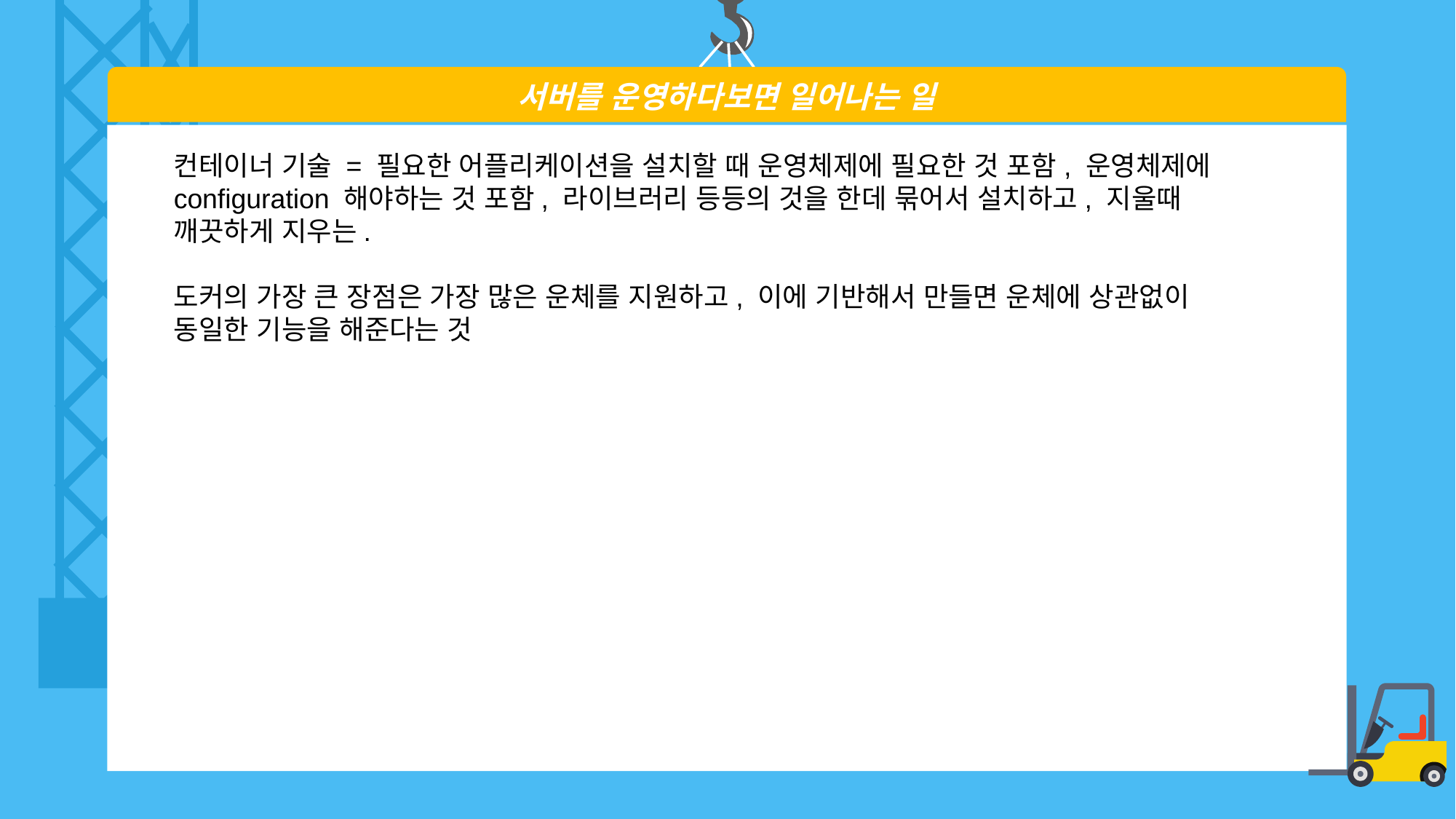

서버를 운영하다보면 일어나는 일

컨테이너 기술 = 필요한 어플리케이션을 설치할 때 운영체제에 필요한 것 포함, 운영체제에 configuration 해야하는 것 포함, 라이브러리 등등의 것을 한데 묶어서 설치하고, 지울때 깨끗하게 지우는.

도커의 가장 큰 장점은 가장 많은 운체를 지원하고, 이에 기반해서 만들면 운체에 상관없이 동일한 기능을 해준다는 것